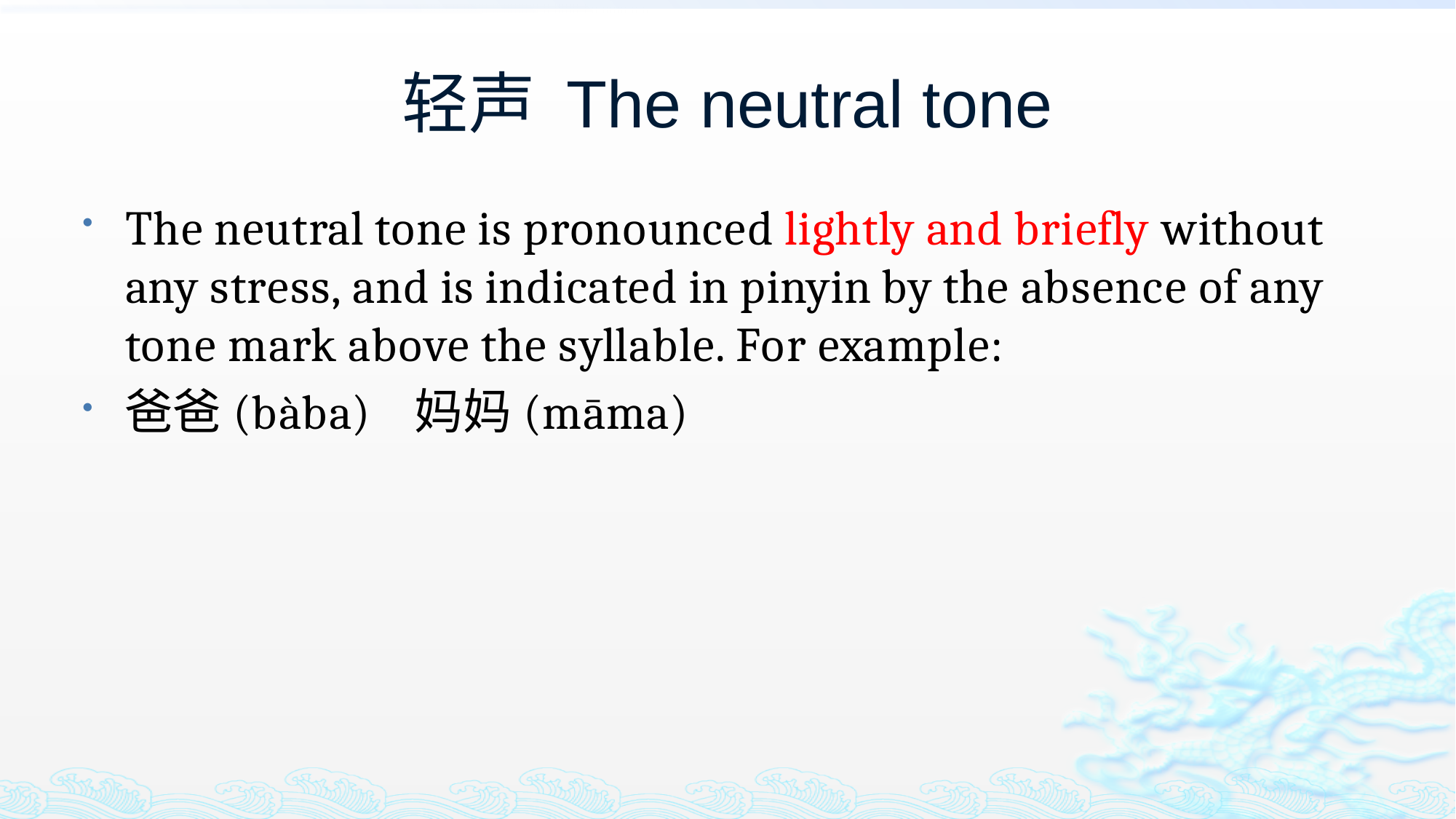

# 轻声 The neutral tone
The neutral tone is pronounced lightly and briefly without any stress, and is indicated in pinyin by the absence of any tone mark above the syllable. For example:
爸爸(bàba)   妈妈(māma)